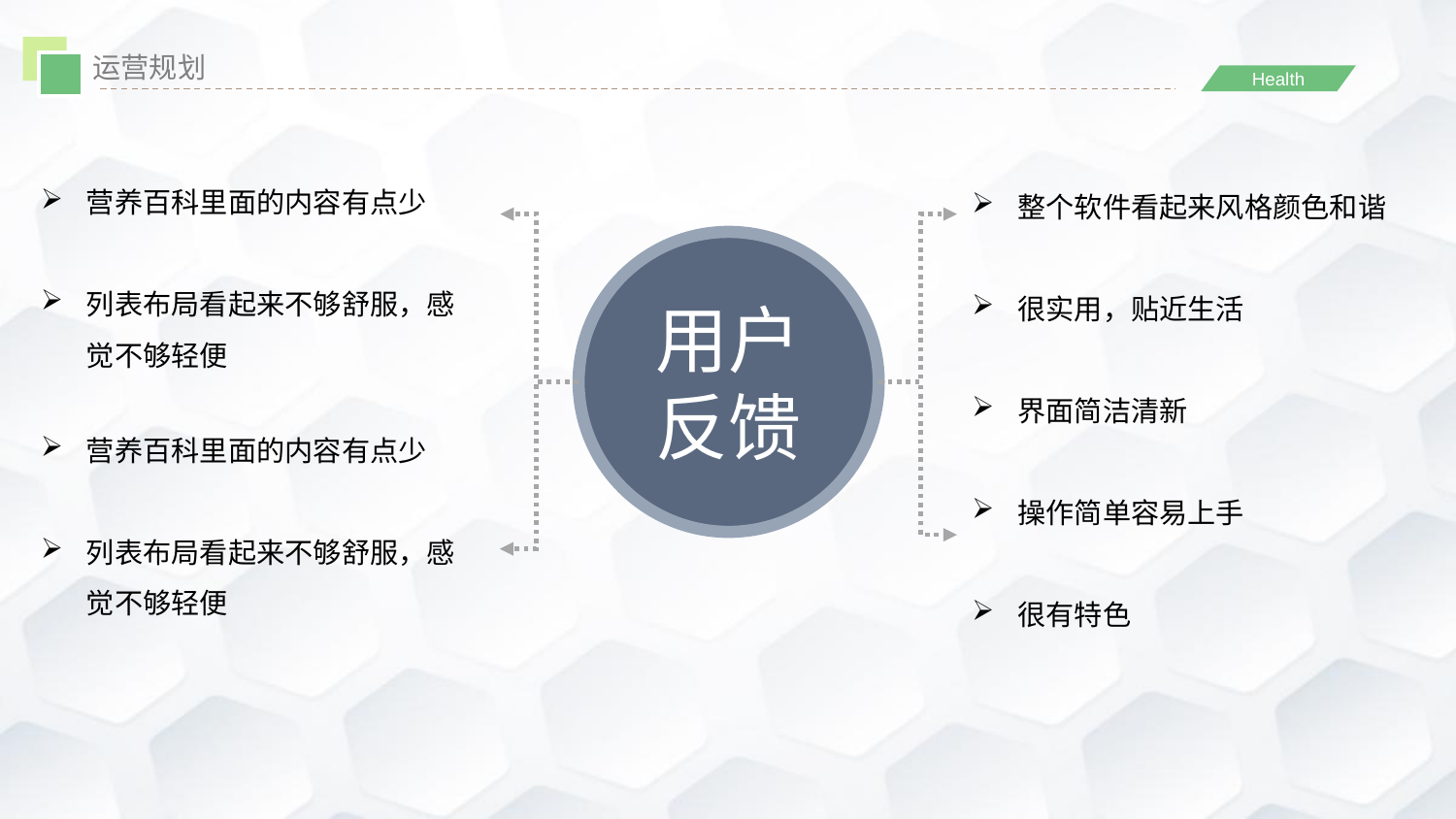

运营规划
营养百科里面的内容有点少

列表布局看起来不够舒服，感觉不够轻便
整个软件看起来风格颜色和谐

很实用，贴近生活

界面简洁清新

操作简单容易上手

很有特色

用户反馈
营养百科里面的内容有点少

列表布局看起来不够舒服，感觉不够轻便